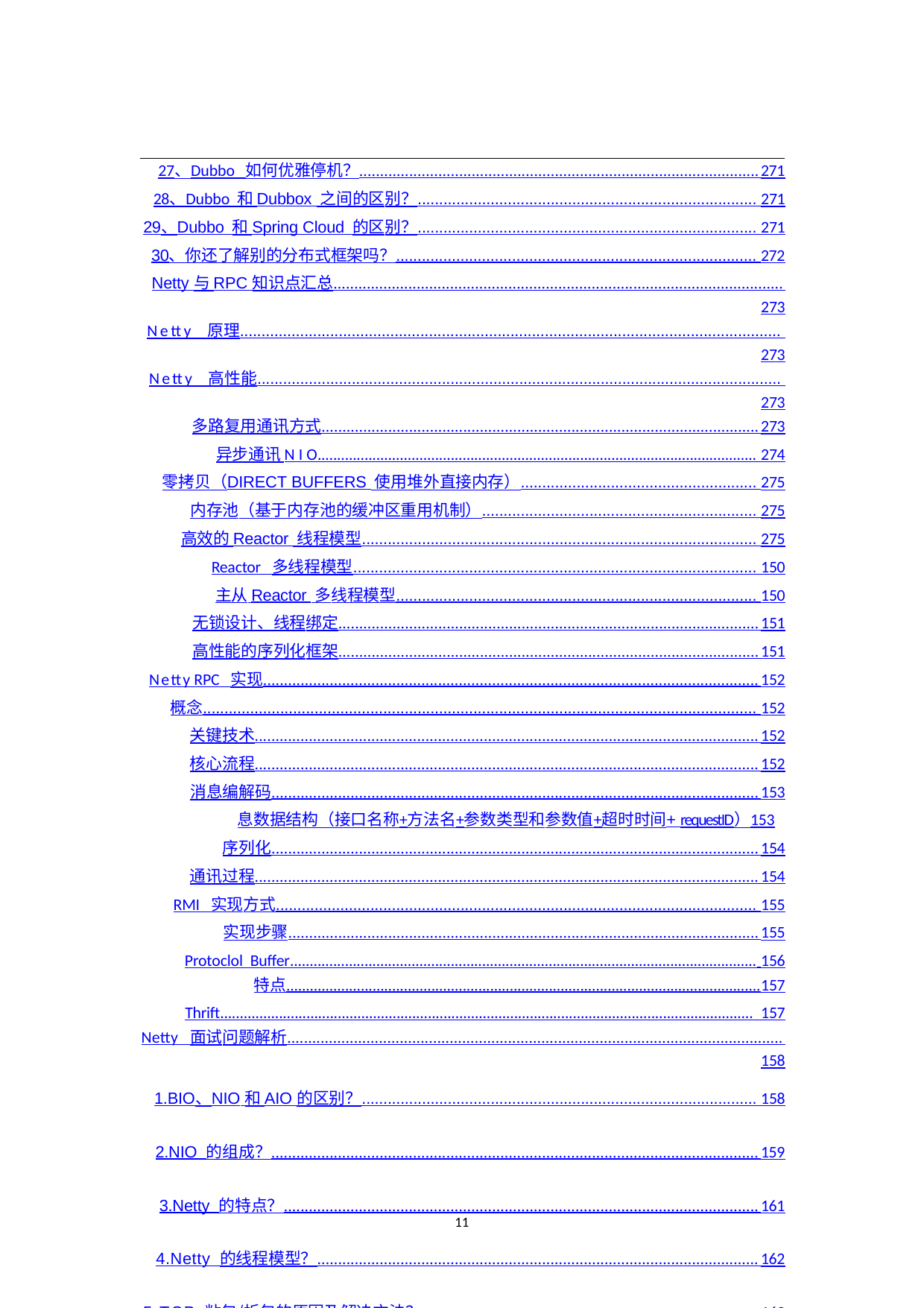

27、Dubbo   如何优雅停机？................................................................................................271
28、Dubbo  和 Dubbox  之间的区别？............................................................................... 271
29、Dubbo  和 Spring Cloud  的区别？............................................................................... 271
30、你还了解别的分布式框架吗？.................................................................................... 272
Netty 与 RPC 知识点汇总............................................................................................................273
Netty   原理.............................................................................................................................. 273
Netty   高性能.......................................................................................................................... 273
多路复用通讯方式.........................................................................................................273
异步通讯 NIO................................................................................................................ 274
零拷贝（DIRECT BUFFERS  使用堆外直接内存）....................................................... 275
内存池（基于内存池的缓冲区重用机制）................................................................ 275
高效的 Reactor  线程模型............................................................................................ 275
Reactor   多线程模型.............................................................................................. 150
主从 Reactor  多线程模型.................................................................................... 150
无锁设计、线程绑定.....................................................................................................151
高性能的序列化框架.....................................................................................................151
Netty RPC   实现.......................................................................................................................152
概念................................................................................................................................. 152
关键技术.........................................................................................................................152
核心流程.........................................................................................................................152
消息编解码.....................................................................................................................153
息数据结构（接口名称+方法名+参数类型和参数值+超时时间+ requestID）153
序列化.....................................................................................................................154
通讯过程.........................................................................................................................154
RMI   实现方式................................................................................................................ 155
实现步骤.................................................................................................................155
Protoclol  Buffer....................................................................................................................... 156
特点.........................................................................................................................157
Thrift........................................................................................................................................  157
Netty   面试问题解析.......................................................................................................................158

1.BIO、NIO 和 AIO 的区别？............................................................................................ 158

2.NIO  的组成？.....................................................................................................................159

3.Netty  的特点？..................................................................................................................161

4.Netty  的线程模型？..........................................................................................................162

5.TCP  粘包/拆包的原因及解决方法？.............................................................................. 163

6.了解哪几种序列化协议？................................................................................................. 164

11